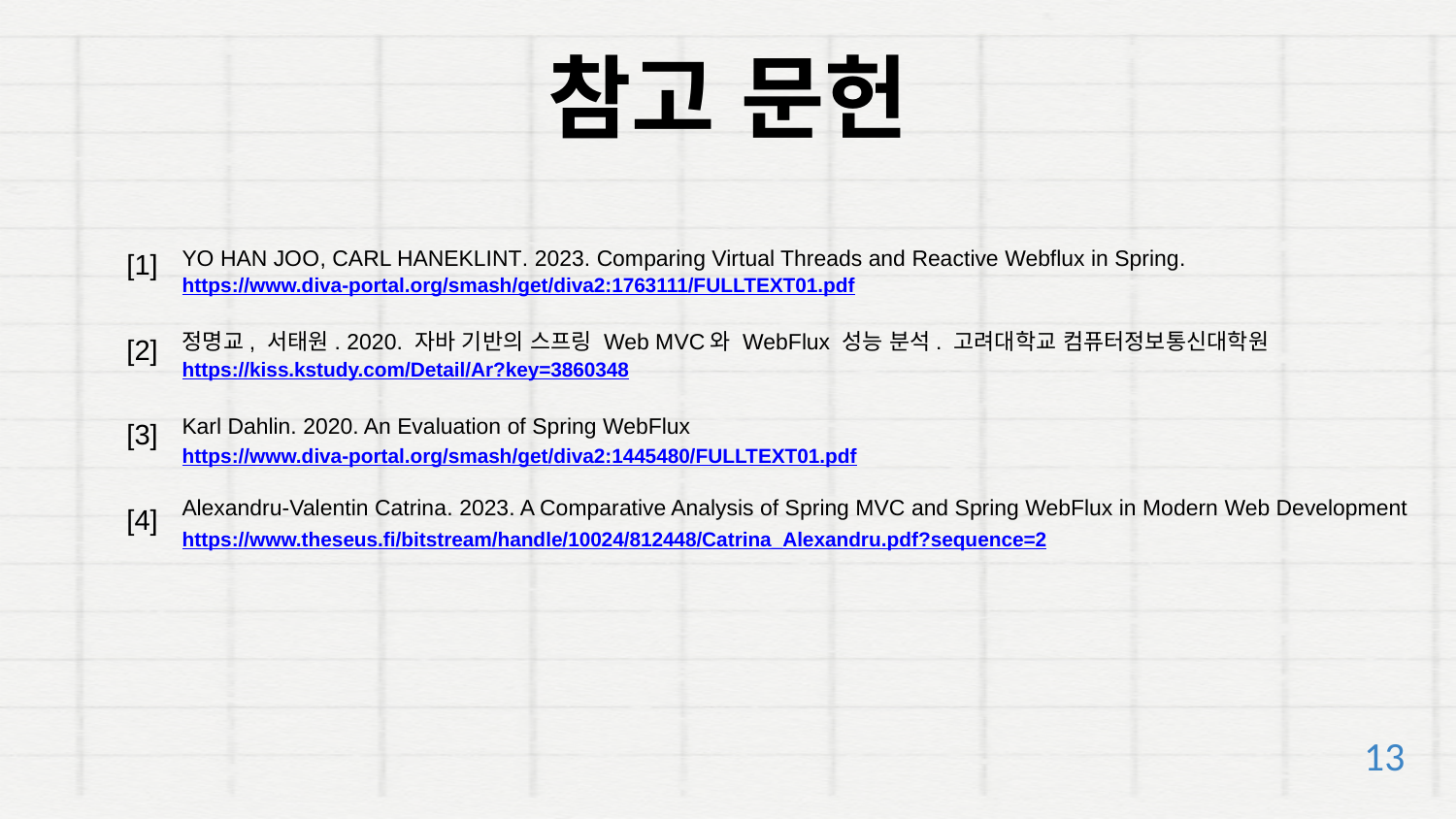

참고 문헌
YO HAN JOO, CARL HANEKLINT. 2023. Comparing Virtual Threads and Reactive Webflux in Spring.
[1]
https://www.diva-portal.org/smash/get/diva2:1763111/FULLTEXT01.pdf
정명교, 서태원. 2020. 자바 기반의 스프링 Web MVC와 WebFlux 성능 분석. 고려대학교 컴퓨터정보통신대학원
[2]
https://kiss.kstudy.com/Detail/Ar?key=3860348
Karl Dahlin. 2020. An Evaluation of Spring WebFlux
[3]
https://www.diva-portal.org/smash/get/diva2:1445480/FULLTEXT01.pdf
Alexandru-Valentin Catrina. 2023. A Comparative Analysis of Spring MVC and Spring WebFlux in Modern Web Development
[4]
https://www.theseus.fi/bitstream/handle/10024/812448/Catrina_Alexandru.pdf?sequence=2
13